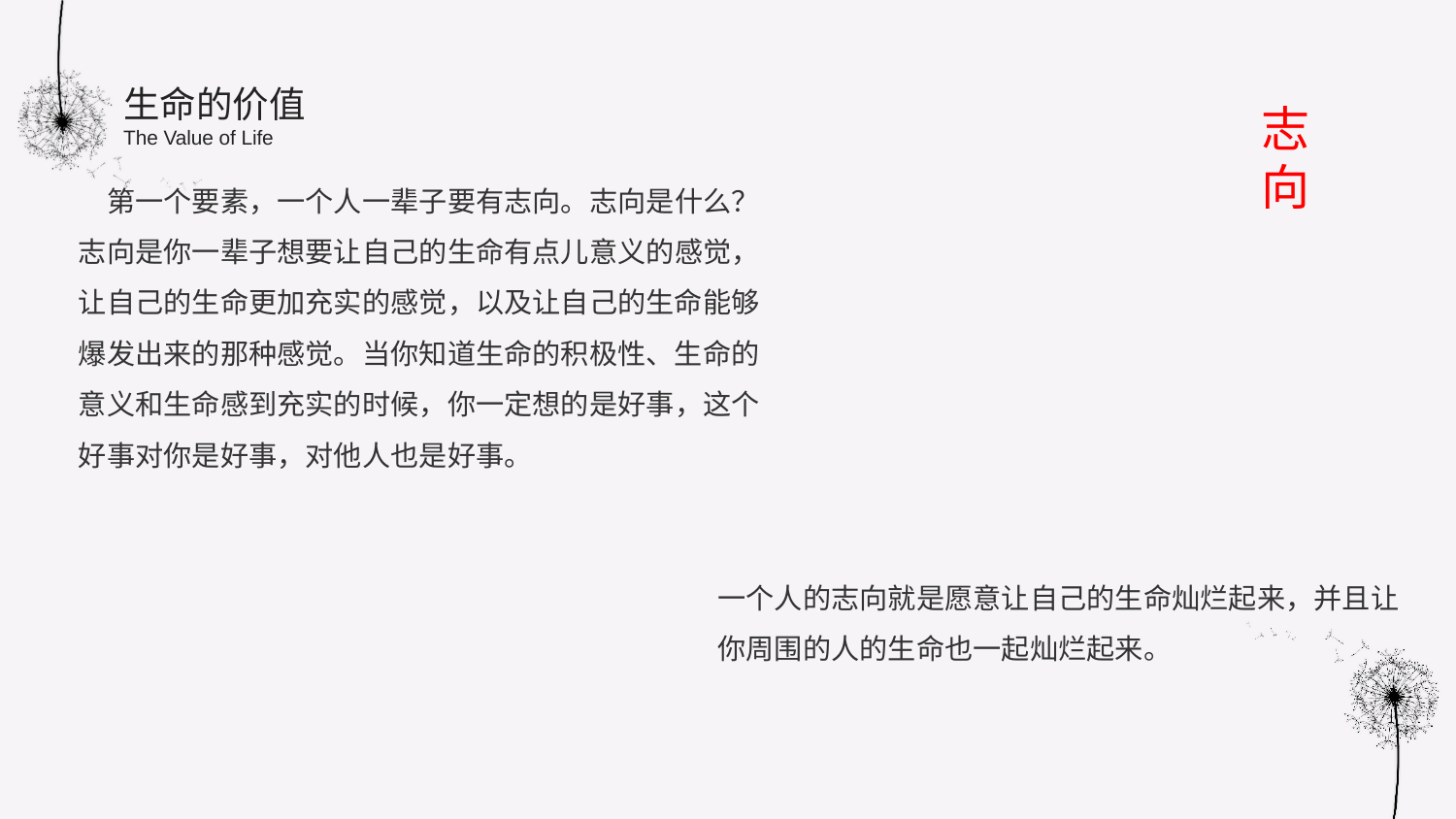

生命的价值
The Value of Life
志向
　第一个要素，一个人一辈子要有志向。志向是什么？志向是你一辈子想要让自己的生命有点儿意义的感觉，让自己的生命更加充实的感觉，以及让自己的生命能够爆发出来的那种感觉。当你知道生命的积极性、生命的意义和生命感到充实的时候，你一定想的是好事，这个好事对你是好事，对他人也是好事。
一个人的志向就是愿意让自己的生命灿烂起来，并且让你周围的人的生命也一起灿烂起来。